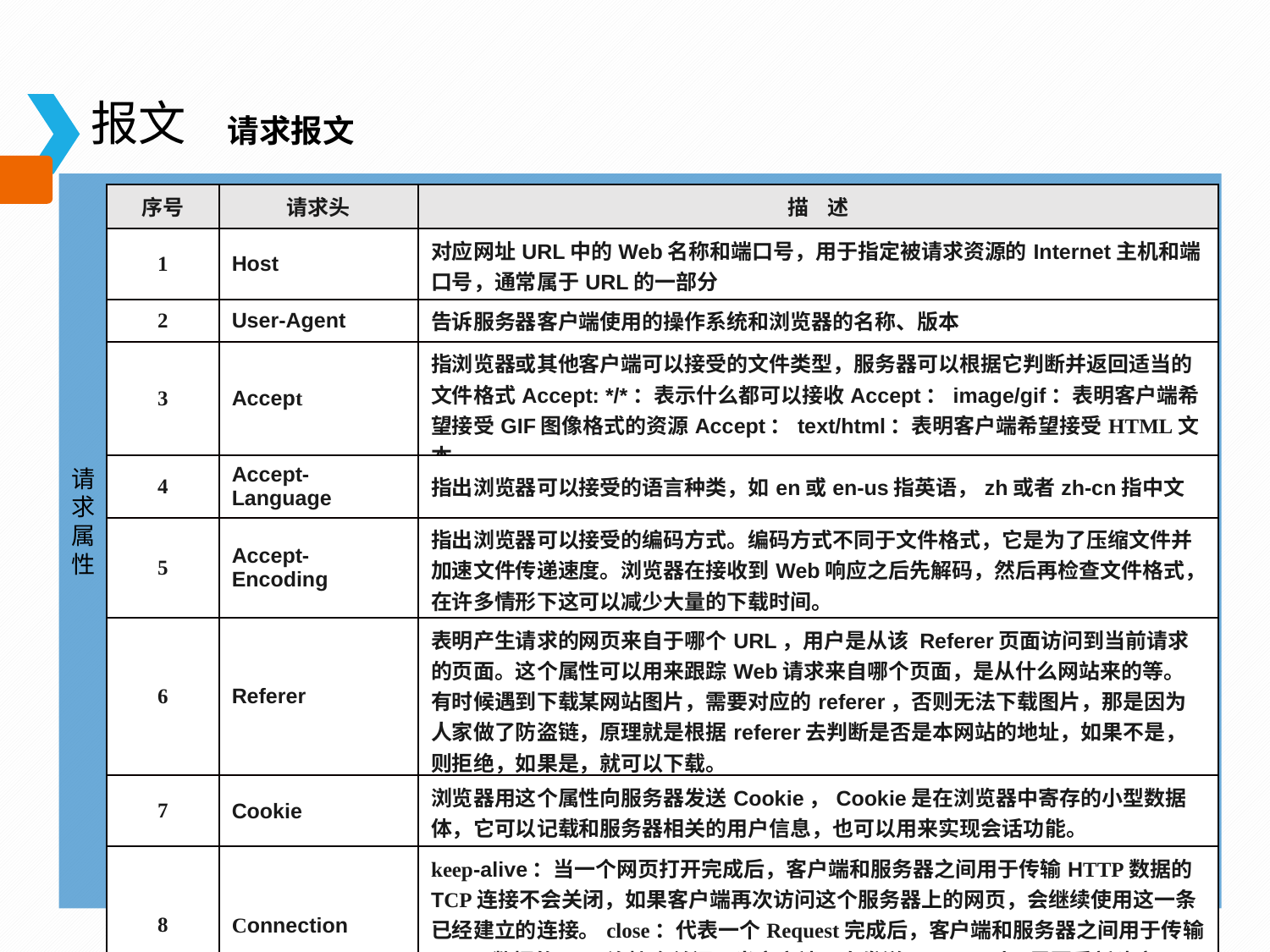

报文
请求报文

| 序号 | 请求头 | 描 述 |
| --- | --- | --- |
| 1 | Host | 对应网址URL中的Web名称和端口号，用于指定被请求资源的Internet主机和端口号，通常属于URL的一部分 |
| 2 | User-Agent | 告诉服务器客户端使用的操作系统和浏览器的名称、版本 |
| 3 | Accept | 指浏览器或其他客户端可以接受的文件类型，服务器可以根据它判断并返回适当的文件格式Accept: \*/\*：表示什么都可以接收Accept：image/gif：表明客户端希望接受GIF图像格式的资源Accept：text/html：表明客户端希望接受HTML文本 |
| 4 | Accept-Language | 指出浏览器可以接受的语言种类，如en或en-us指英语，zh或者zh-cn指中文 |
| 5 | Accept-Encoding | 指出浏览器可以接受的编码方式。编码方式不同于文件格式，它是为了压缩文件并加速文件传递速度。浏览器在接收到Web响应之后先解码，然后再检查文件格式，在许多情形下这可以减少大量的下载时间。 |
| 6 | Referer | 表明产生请求的网页来自于哪个URL，用户是从该 Referer页面访问到当前请求的页面。这个属性可以用来跟踪Web请求来自哪个页面，是从什么网站来的等。有时候遇到下载某网站图片，需要对应的referer，否则无法下载图片，那是因为人家做了防盗链，原理就是根据referer去判断是否是本网站的地址，如果不是，则拒绝，如果是，就可以下载。 |
| 7 | Cookie | 浏览器用这个属性向服务器发送Cookie，Cookie是在浏览器中寄存的小型数据体，它可以记载和服务器相关的用户信息，也可以用来实现会话功能。 |
| 8 | Connection | keep-alive：当一个网页打开完成后，客户端和服务器之间用于传输HTTP数据的TCP连接不会关闭，如果客户端再次访问这个服务器上的网页，会继续使用这一条已经建立的连接。close：代表一个Request完成后，客户端和服务器之间用于传输HTTP数据的TCP连接会关闭，当客户端再次发送Request时，需要重新建立TCP连接。 |
请求属性
请求报文